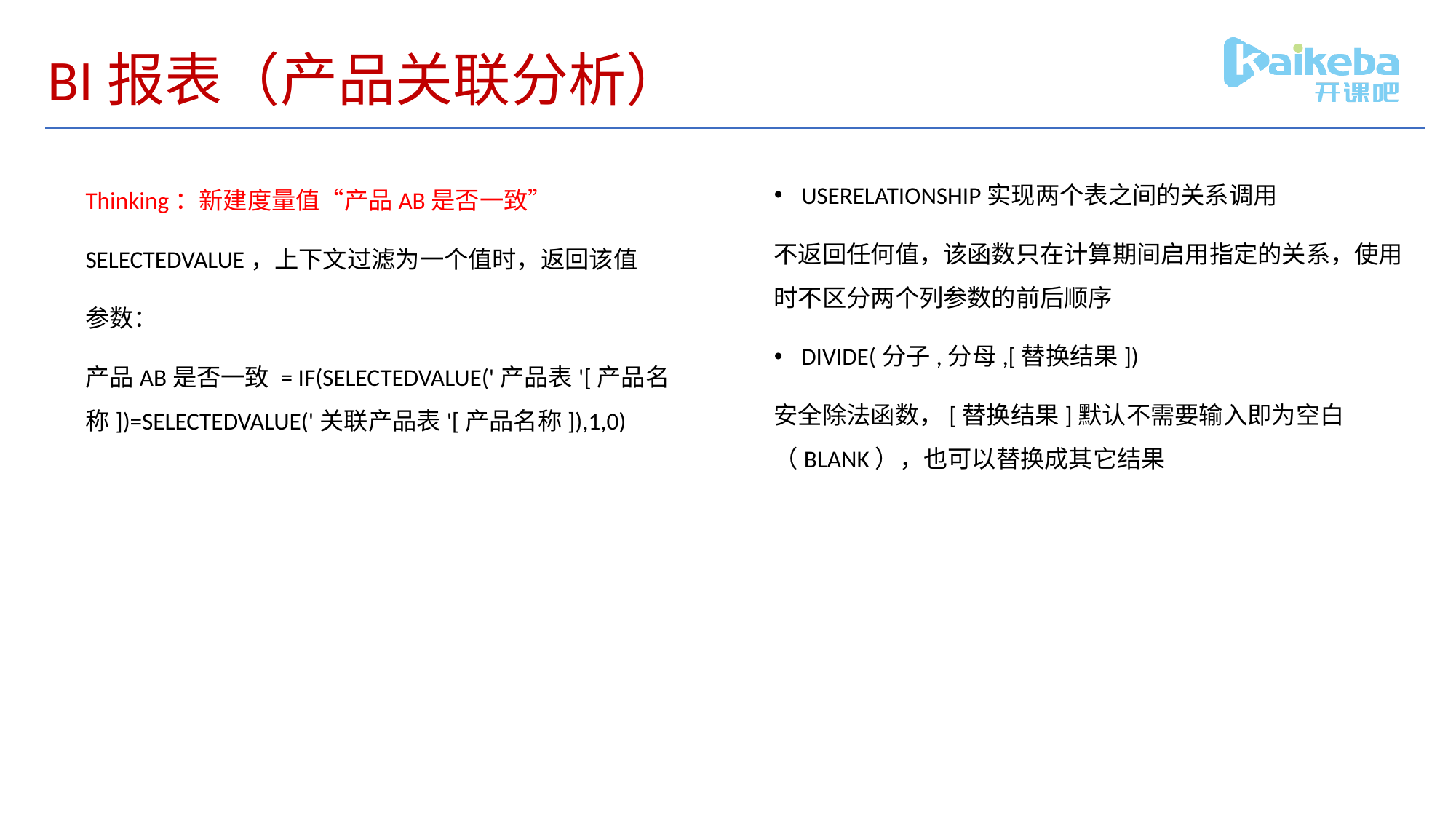

# BI报表（产品关联分析）
USERELATIONSHIP实现两个表之间的关系调用
不返回任何值，该函数只在计算期间启用指定的关系，使用时不区分两个列参数的前后顺序
DIVIDE(分子,分母,[替换结果])
安全除法函数，[替换结果]默认不需要输入即为空白（BLANK），也可以替换成其它结果

Thinking：新建度量值“产品AB是否一致”
SELECTEDVALUE，上下文过滤为一个值时，返回该值
参数：
产品AB是否一致 = IF(SELECTEDVALUE('产品表'[产品名称])=SELECTEDVALUE('关联产品表'[产品名称]),1,0)